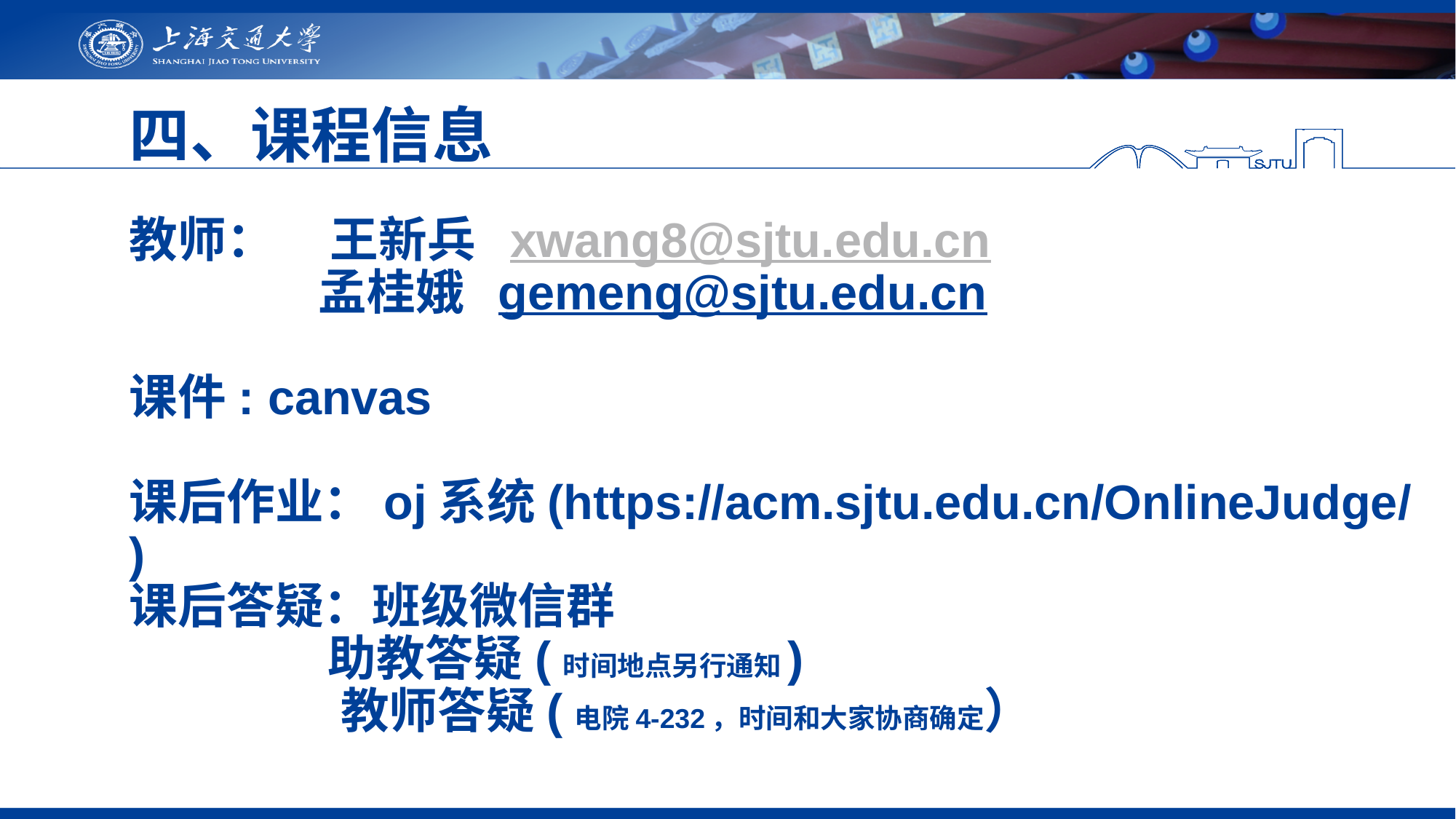

四、课程信息
教师：     王新兵  xwang8@sjtu.edu.cn
                孟桂娥  gemeng@sjtu.edu.cn
课件: canvas
课后作业：oj系统(https://acm.sjtu.edu.cn/OnlineJudge/)
课后答疑：班级微信群
                  助教答疑(时间地点另行通知)
                  教师答疑(电院4-232，时间和大家协商确定）